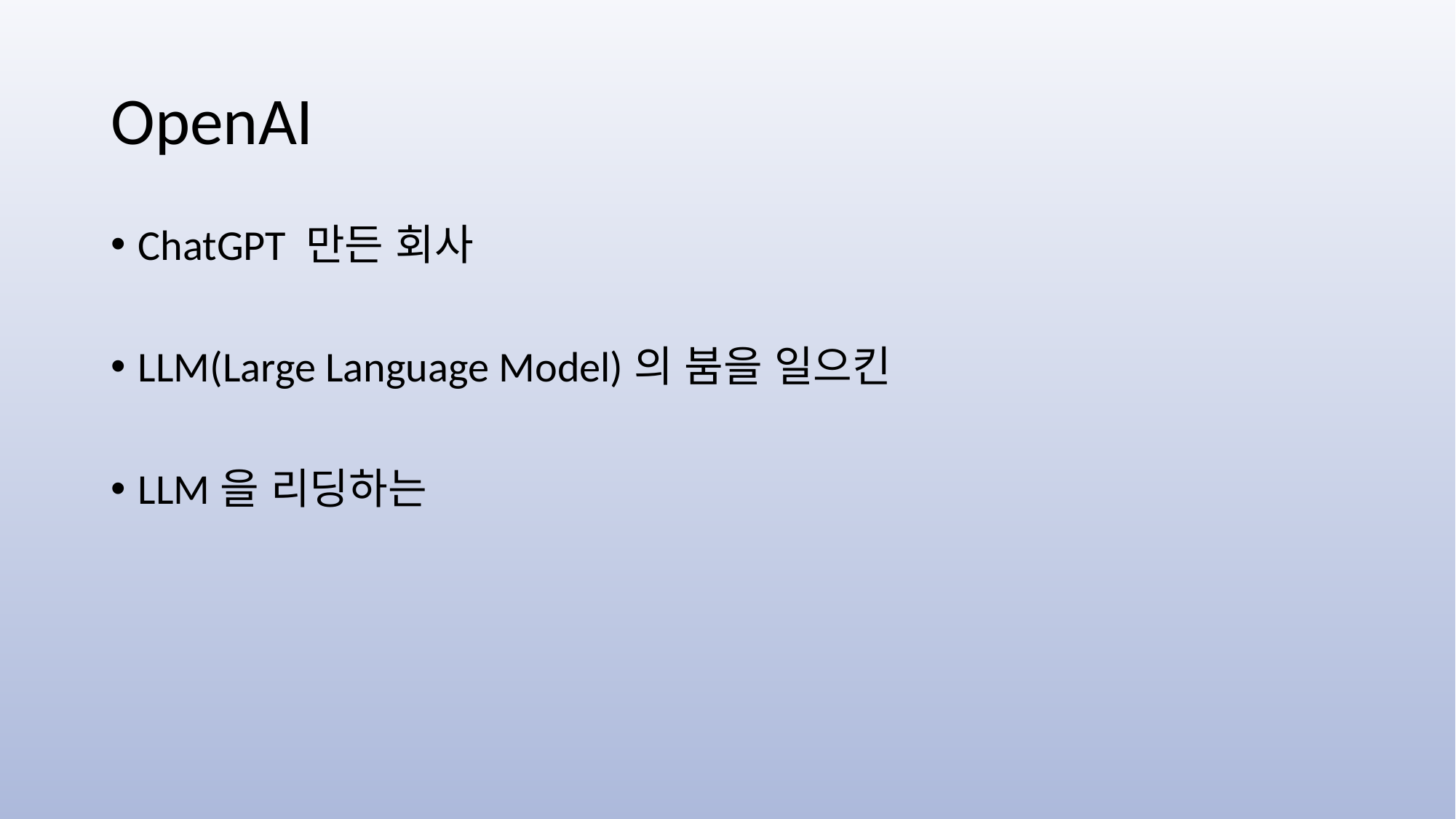

# OpenAI
ChatGPT 만든 회사

LLM(Large Language Model)의 붐을 일으킨

LLM을 리딩하는